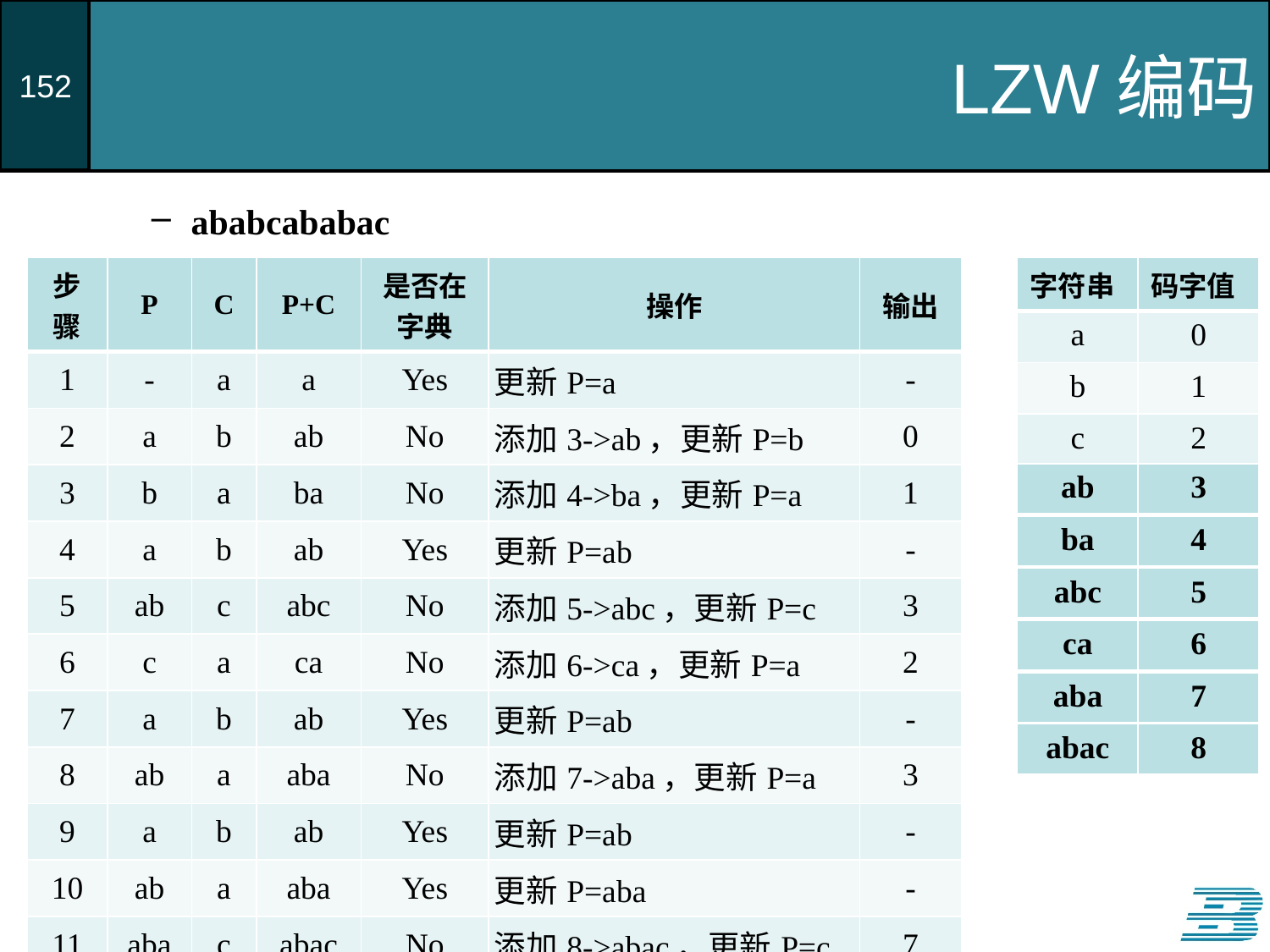

# LZW编码
ababcababac

| 步骤 | P | C | P+C | 是否在字典 | 操作 | 输出 |
| --- | --- | --- | --- | --- | --- | --- |
| 1 | - | a | a | Yes | 更新P=a | - |
| 2 | a | b | ab | No | 添加3->ab，更新P=b | 0 |
| 3 | b | a | ba | No | 添加4->ba，更新P=a | 1 |
| 4 | a | b | ab | Yes | 更新P=ab | - |
| 5 | ab | c | abc | No | 添加5->abc，更新P=c | 3 |
| 6 | c | a | ca | No | 添加6->ca，更新P=a | 2 |
| 7 | a | b | ab | Yes | 更新P=ab | - |
| 8 | ab | a | aba | No | 添加7->aba，更新P=a | 3 |
| 9 | a | b | ab | Yes | 更新P=ab | - |
| 10 | ab | a | aba | Yes | 更新P=aba | - |
| 11 | aba | c | abac | No | 添加8->abac，更新P=c | 7 |
| 12 | c | - | - | - | - | 2 |
| 字符串 | 码字值 |
| --- | --- |
| a | 0 |
| b | 1 |
| c | 2 |
| ab | 3 |
| --- | --- |
| ba | 4 |
| --- | --- |
| abc | 5 |
| --- | --- |
| ca | 6 |
| --- | --- |
| aba | 7 |
| --- | --- |
| abac | 8 |
| --- | --- |